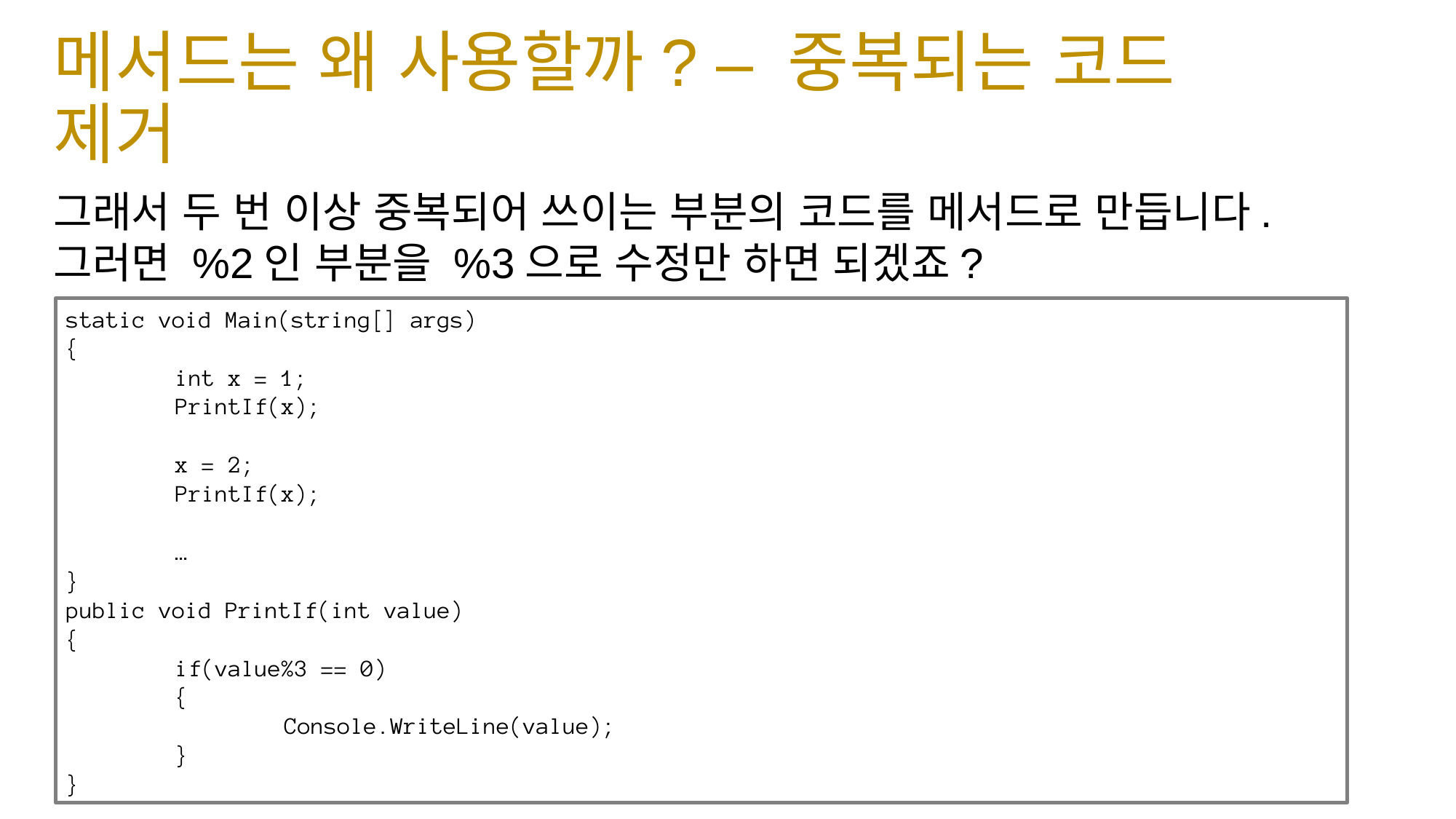

# 메서드는 왜 사용할까? – 중복되는 코드 제거
그래서 두 번 이상 중복되어 쓰이는 부분의 코드를 메서드로 만듭니다.
그러면 %2인 부분을 %3으로 수정만 하면 되겠죠?
static void Main(string[] args)
{
	int x = 1;
	PrintIf(x);

	x = 2;
	PrintIf(x);

	…
}
public void PrintIf(int value)
{
	if(value%3 == 0)
	{
		Console.WriteLine(value);
	}
}